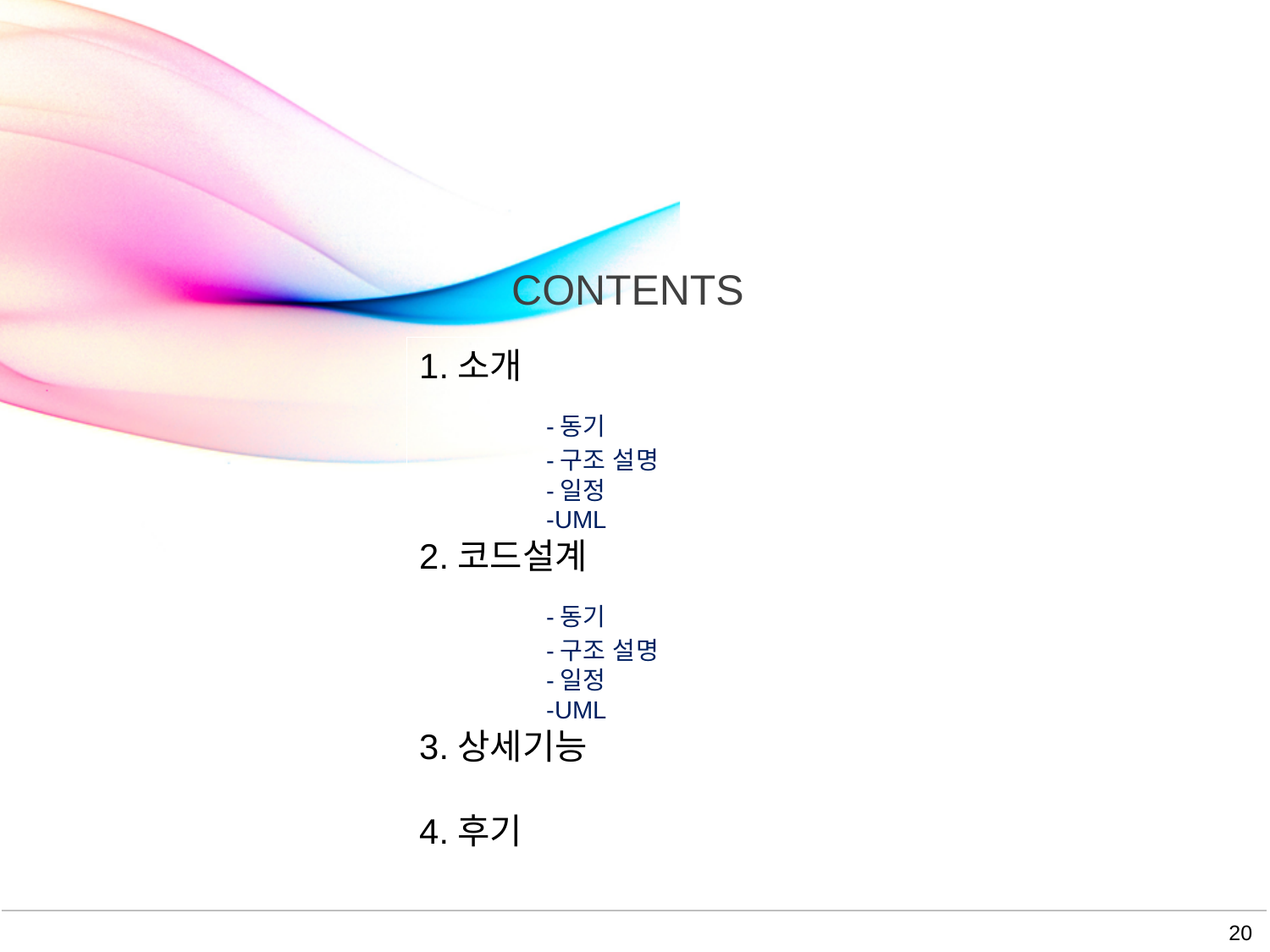

1.소개
	-동기
	-구조 설명
	-일정
	-UML
2.코드설계
	-동기
	-구조 설명
	-일정
	-UML
3.상세기능

4.후기
20